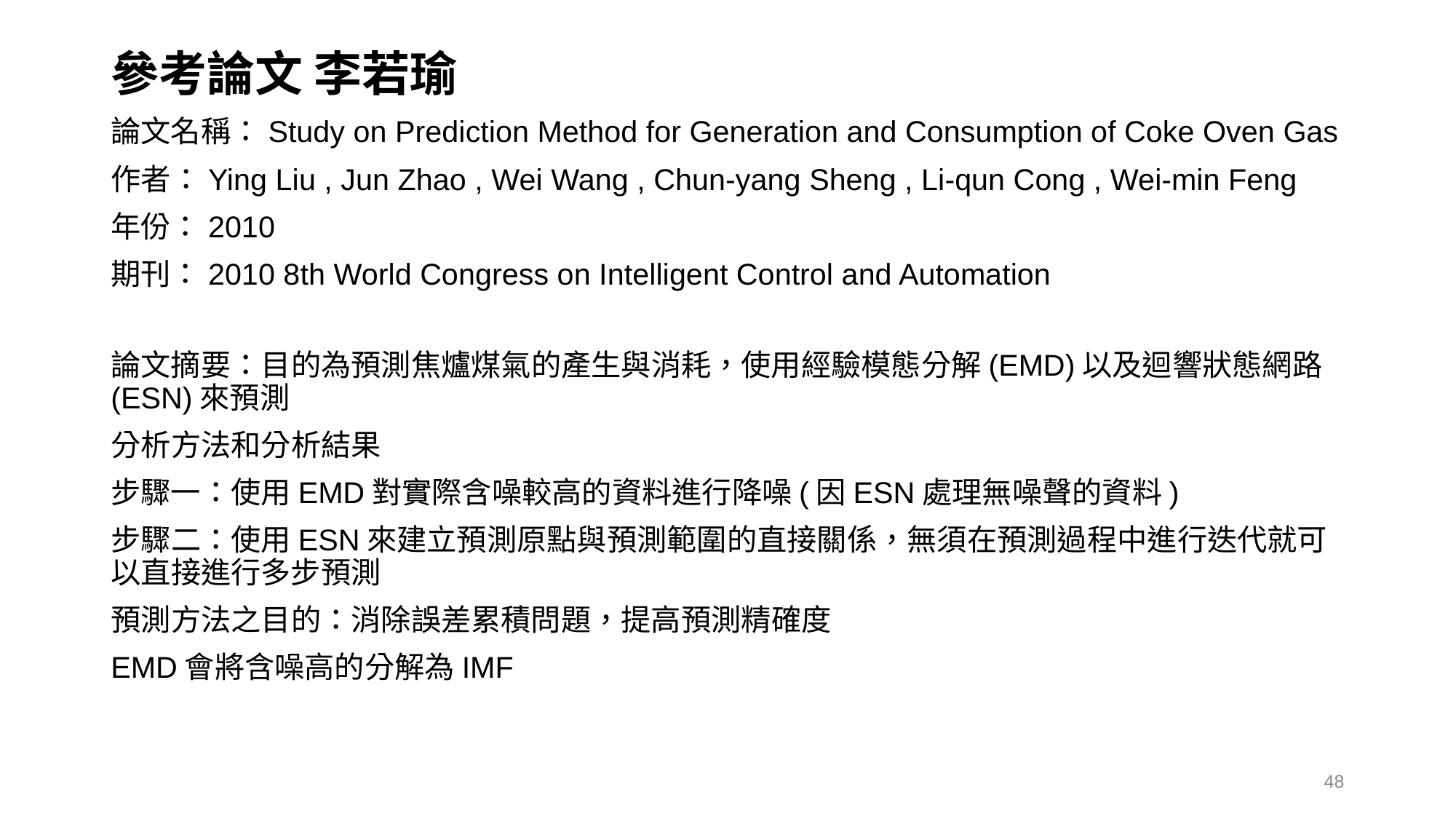

參考論文 李若瑜
論文名稱：Study on Prediction Method for Generation and Consumption of Coke Oven Gas
作者：Ying Liu , Jun Zhao , Wei Wang , Chun-yang Sheng , Li-qun Cong , Wei-min Feng
年份：2010
期刊：2010 8th World Congress on Intelligent Control and Automation

論文摘要：目的為預測焦爐煤氣的產生與消耗，使用經驗模態分解(EMD)以及迴響狀態網路(ESN)來預測
分析方法和分析結果
步驟一：使用EMD對實際含噪較高的資料進行降噪(因ESN處理無噪聲的資料)
步驟二：使用ESN來建立預測原點與預測範圍的直接關係，無須在預測過程中進行迭代就可以直接進行多步預測
預測方法之目的：消除誤差累積問題，提高預測精確度
EMD會將含噪高的分解為IMF
48